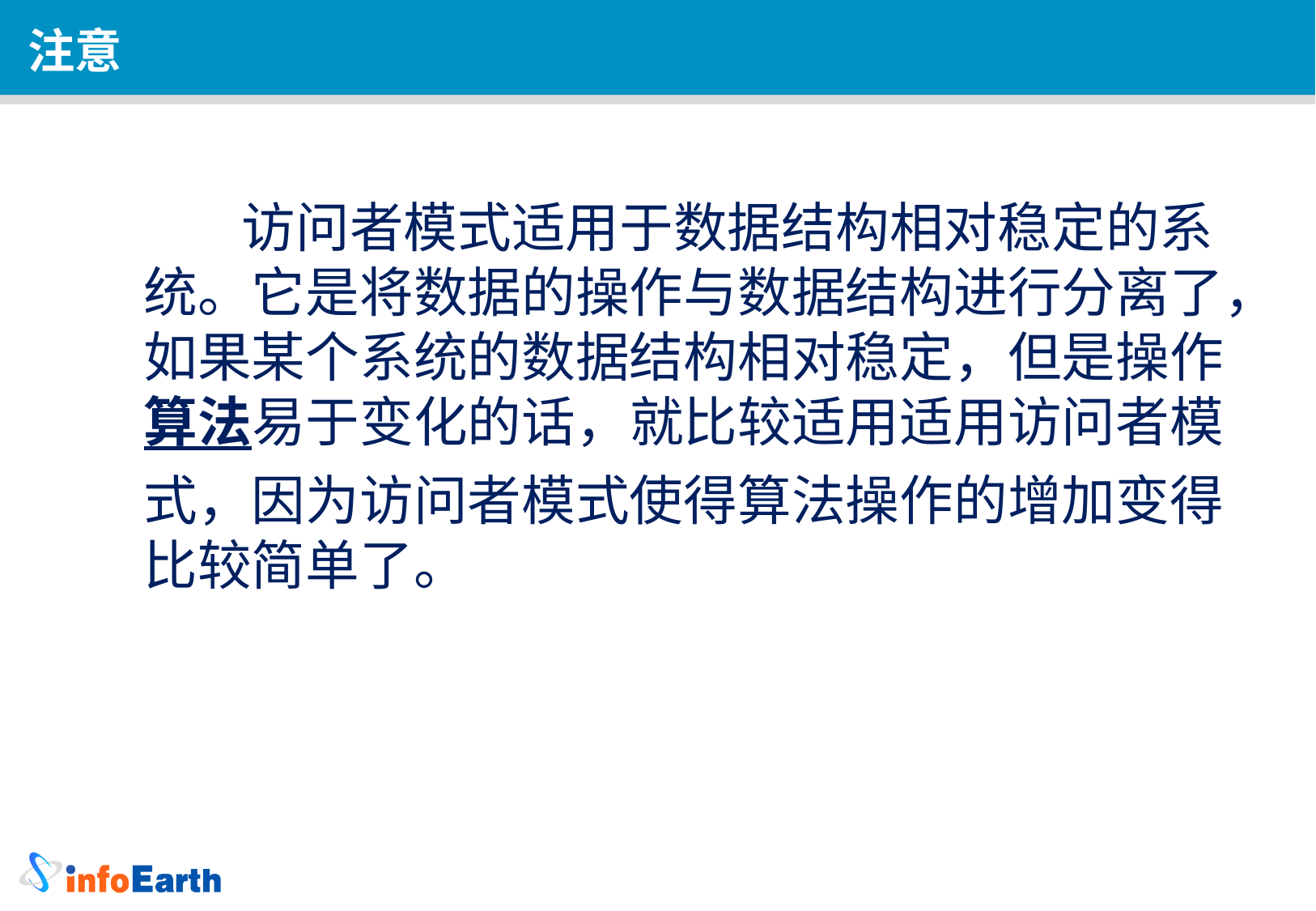

注意
       访问者模式适用于数据结构相对稳定的系统。它是将数据的操作与数据结构进行分离了，如果某个系统的数据结构相对稳定，但是操作算法易于变化的话，就比较适用适用访问者模式，因为访问者模式使得算法操作的增加变得比较简单了。